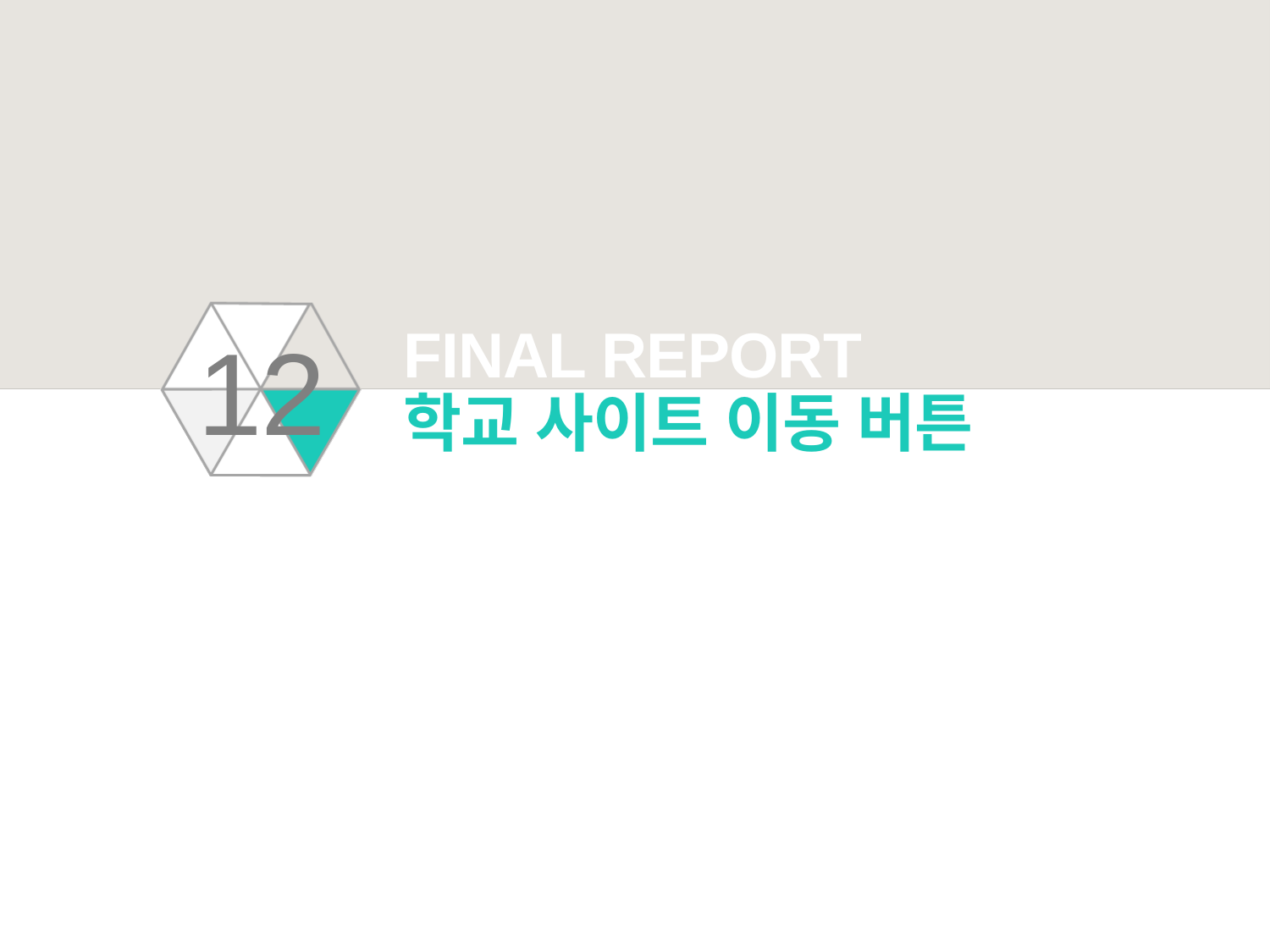

FINAL REPORT
학교 사이트 이동 버튼
12